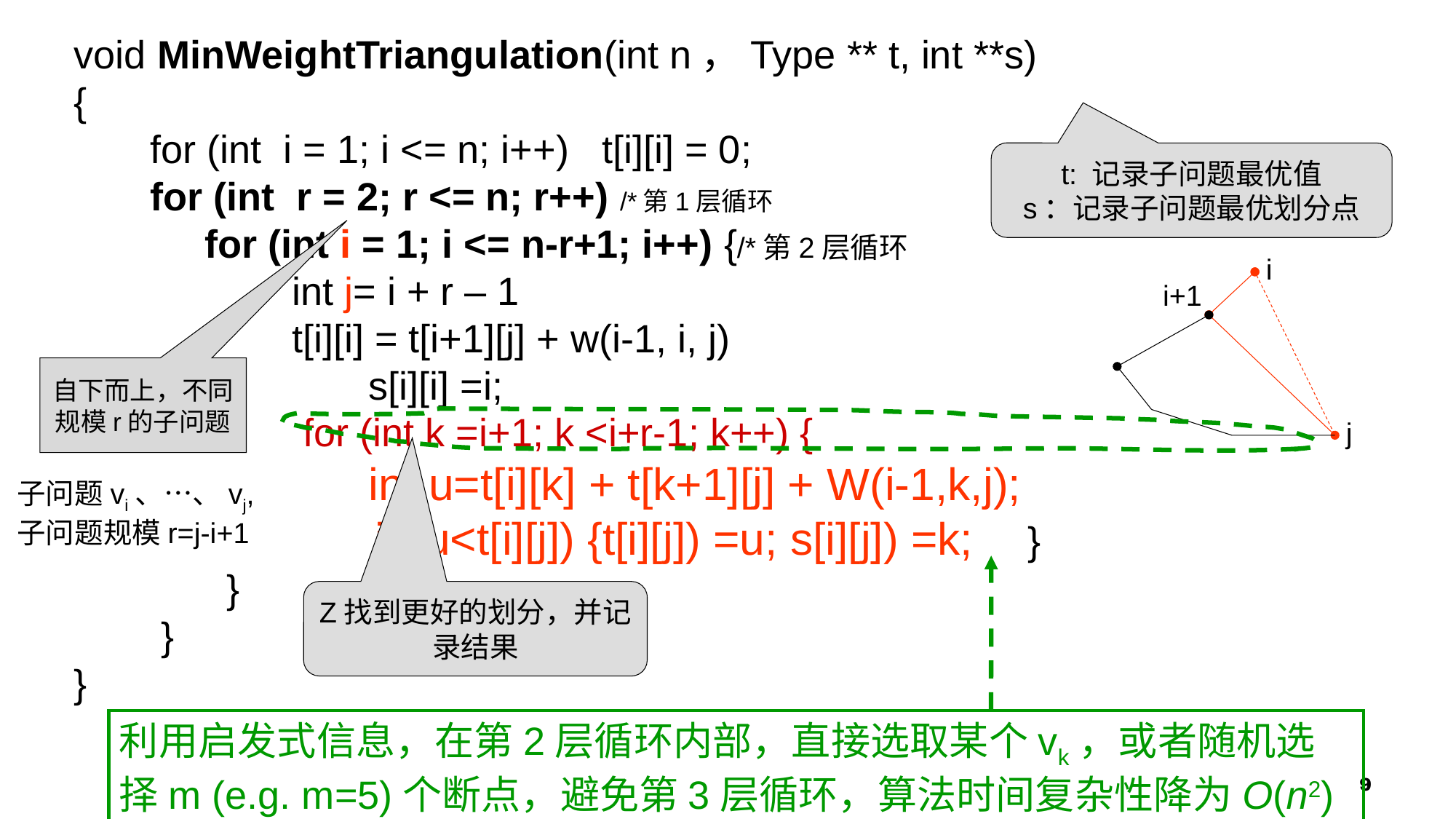

void MinWeightTriangulation(int n，Type ** t, int **s)
{
       for (int  i = 1; i <= n; i++)   t[i][i] = 0;
       for (int  r = 2; r <= n; r++) /*第1层循环
            for (int i = 1; i <= n-r+1; i++) {/*第2层循环
                    int j= i + r – 1
                    t[i][i] = t[i+1][j] + w(i-1, i, j)
                           s[i][i] =i;
                     for (int k =i+1; k <i+r-1; k++) {
                           int u=t[i][k] + t[k+1][j] + W(i-1,k,j);
                        if (u<t[i][j]) {t[i][j]) =u; s[i][j]) =k;     }
              }
        }
}
t: 记录子问题最优值
s：记录子问题最优划分点
i
i+1

自下而上，不同规模r的子问题

j

 子问题vi、…、vj,
 子问题规模r=j-i+1

Z找到更好的划分，并记录结果
利用启发式信息，在第2层循环内部，直接选取某个vk，或者随机选择m (e.g. m=5)个断点，避免第3层循环，算法时间复杂性降为O(n2)
9